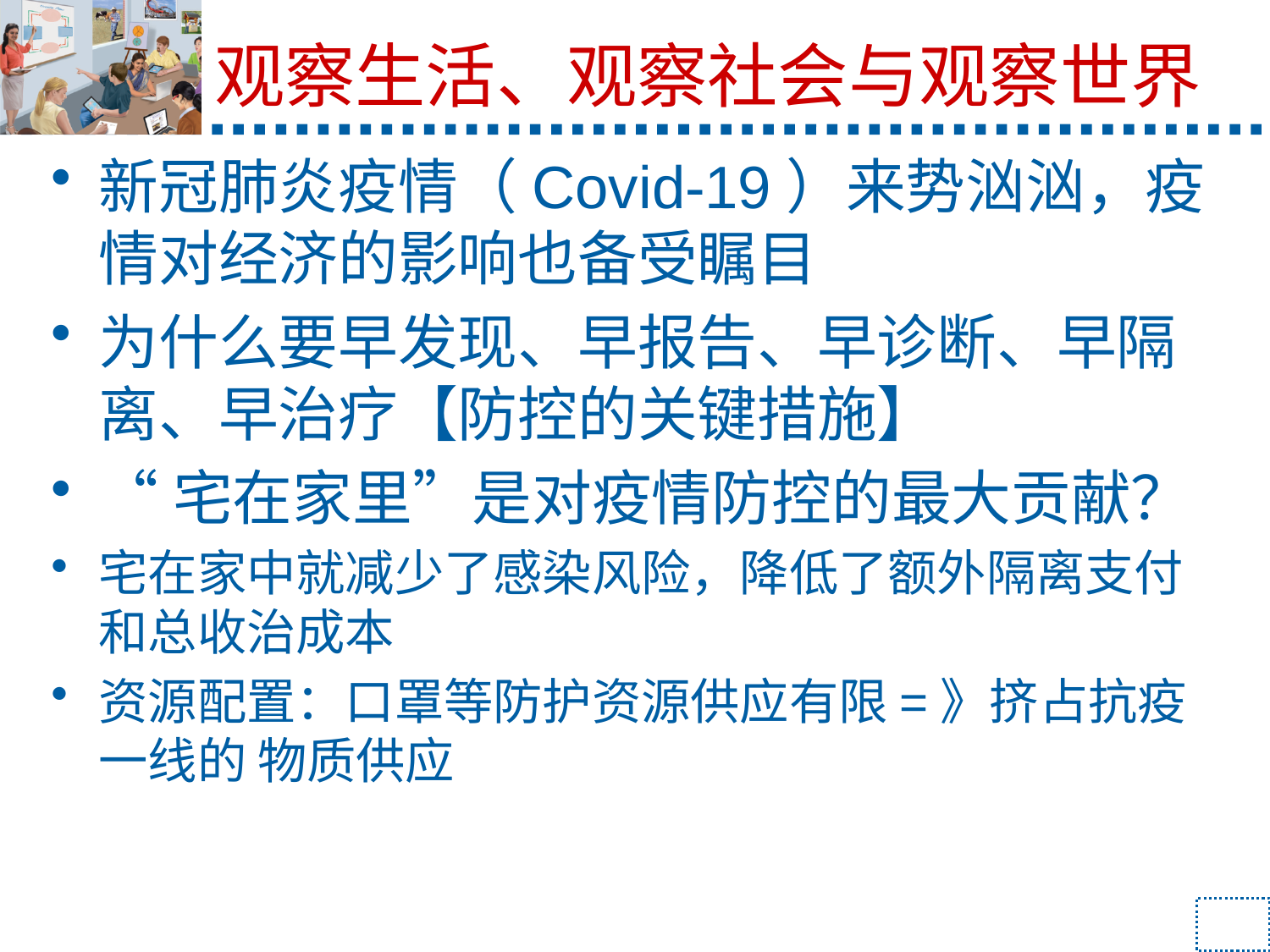

# 观察生活、观察社会与观察世界
新冠肺炎疫情（Covid-19）来势汹汹，疫情对经济的影响也备受瞩目
为什么要早发现、早报告、早诊断、早隔离、早治疗【防控的关键措施】
“宅在家里”是对疫情防控的最大贡献？
宅在家中就减少了感染风险，降低了额外隔离支付和总收治成本
资源配置：口罩等防护资源供应有限=》挤占抗疫一线的 物质供应
3